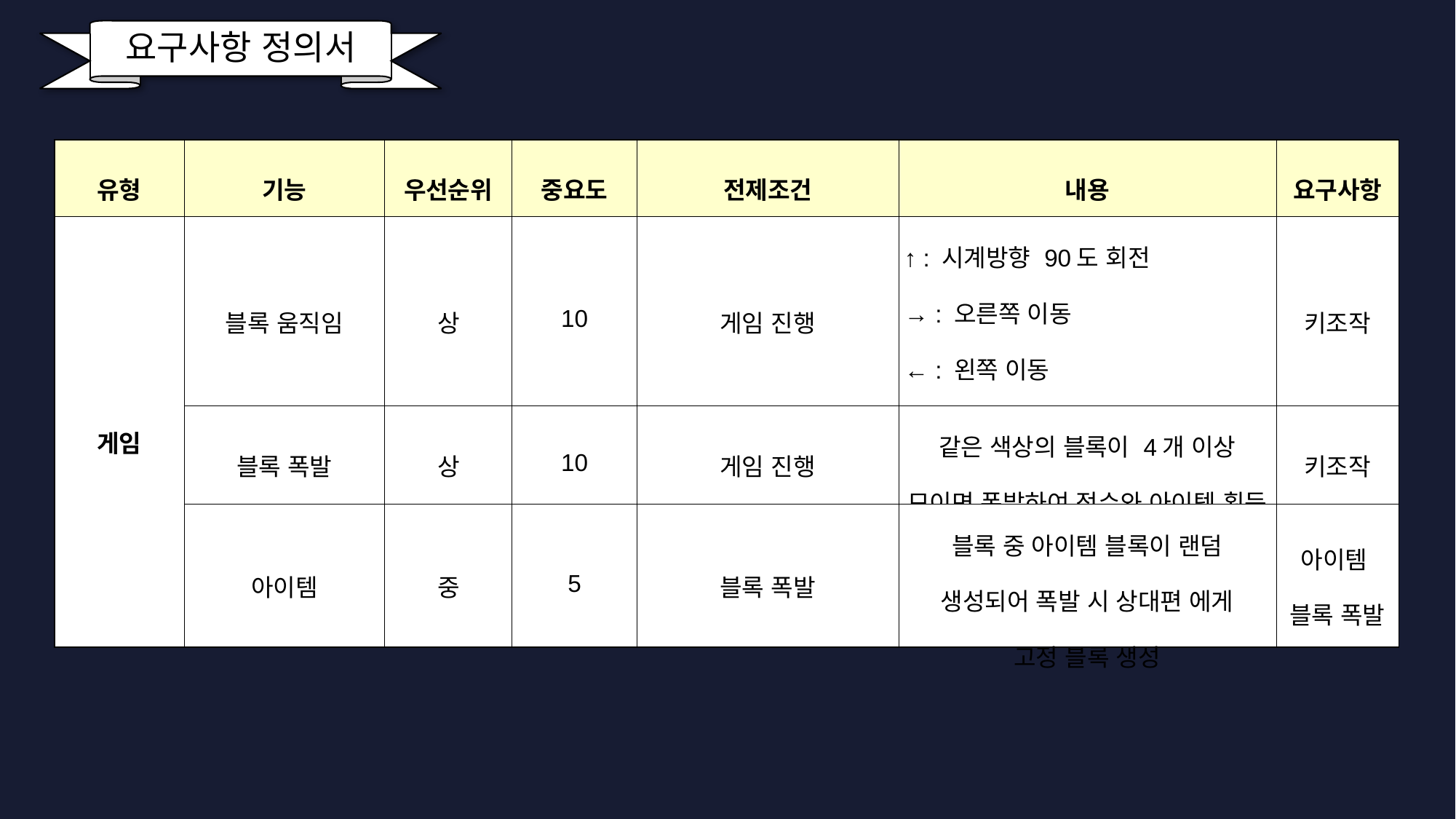

요구사항 정의서

| 유형 | 기능 | 우선순위 | 중요도 | 전제조건 | 내용 | 요구사항 |
| --- | --- | --- | --- | --- | --- | --- |
| 게임 | 블록 움직임 | 상 | 10 | 게임 진행 | ↑ : 시계방향 90도 회전 → : 오른쪽 이동 ← : 왼쪽 이동 ↓ : 아래로 이동 | 키조작 |
|  | 블록 폭발 | 상 | 10 | 게임 진행 | 같은 색상의 블록이 4개 이상 모이면 폭발하여 점수와 아이템 획득 | 키조작 |
|  | 아이템 | 중 | 5 | 블록 폭발 | 블록 중 아이템 블록이 랜덤 생성되어 폭발 시 상대편 에게 고정 블록 생성 | 아이템 블록 폭발 |